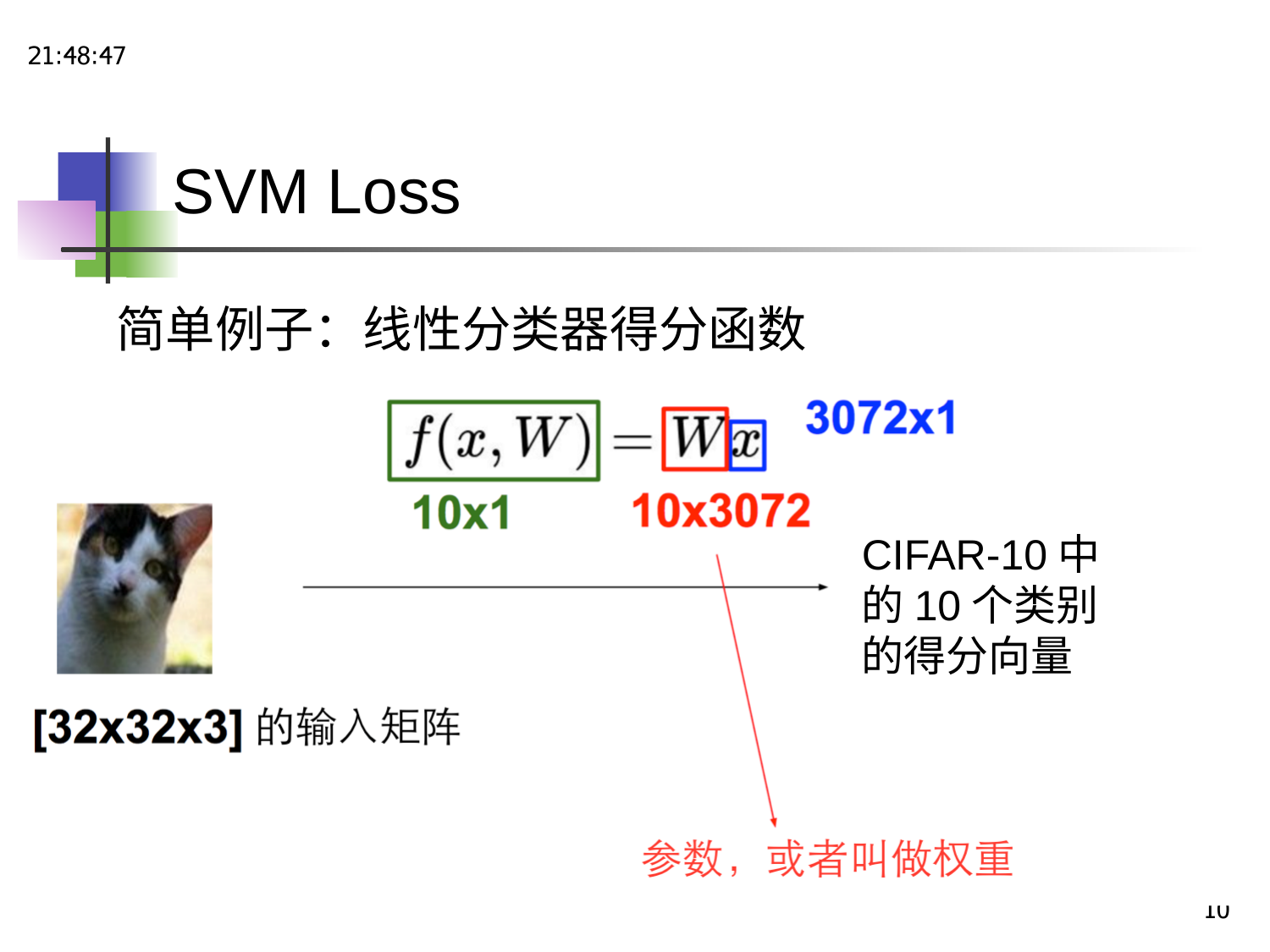

21:48:47
# SVM Loss
简单例子：线性分类器得分函数

CIFAR-10中的10个类别的得分向量
10